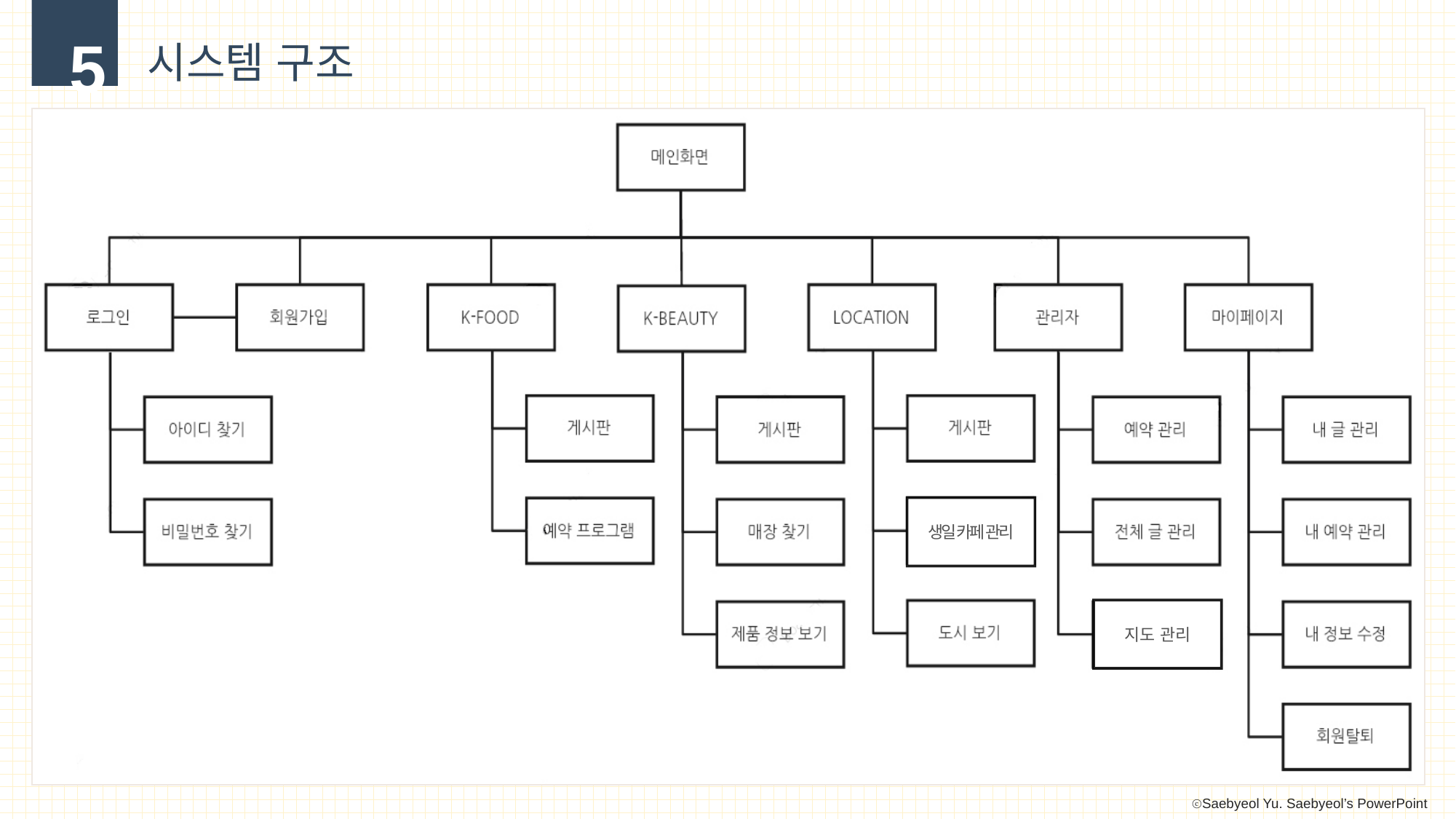

5
시스템 구조

생일 카페 관리
지도 관리